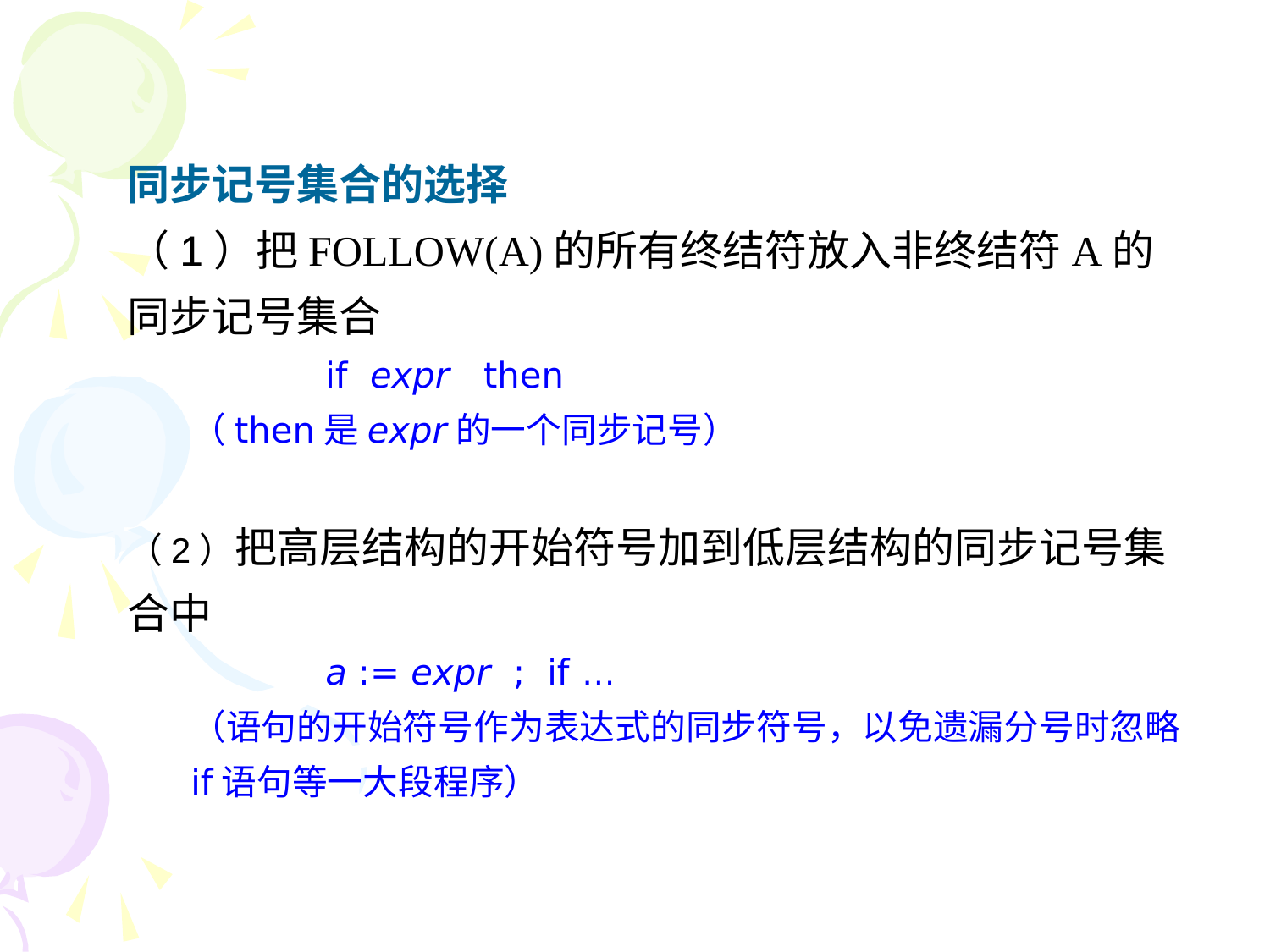

同步记号集合的选择
（1）把FOLLOW(A)的所有终结符放入非终结符A的同步记号集合
            if  expr   then
（then是expr的一个同步记号）

（2）把高层结构的开始符号加到低层结构的同步记号集合中
            a := expr  ;  if …
（语句的开始符号作为表达式的同步符号，以免遗漏分号时忽略if语句等一大段程序）

97